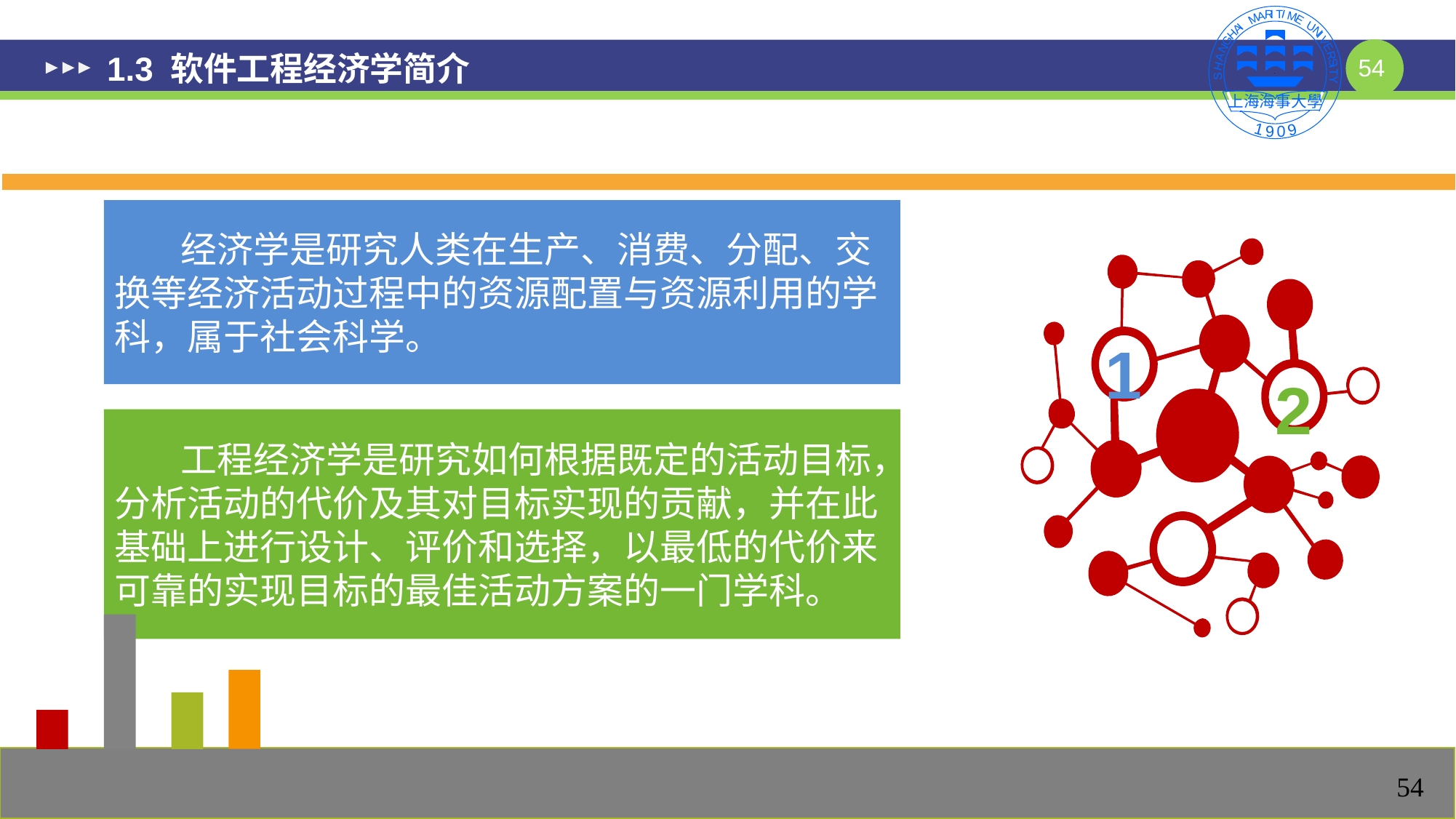

# 1.3 软件工程经济学简介

       经济学是研究人类在生产、消费、分配、交换等经济活动过程中的资源配置与资源利用的学科，属于社会科学。

1
2
       工程经济学是研究如何根据既定的活动目标，分析活动的代价及其对目标实现的贡献，并在此基础上进行设计、评价和选择，以最低的代价来可靠的实现目标的最佳活动方案的一门学科。

54

54